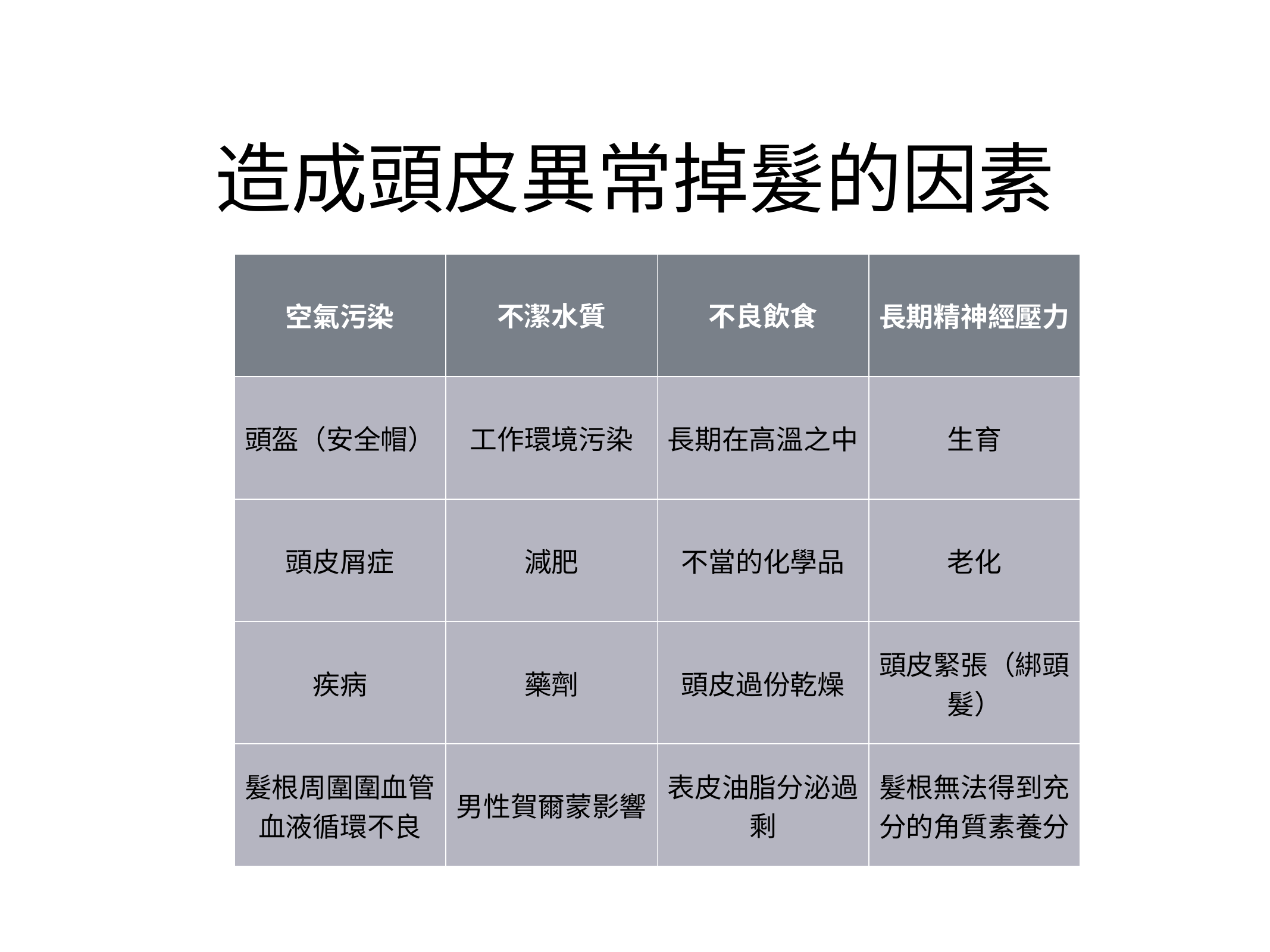

# 造成頭皮異常掉髮的因素
| 空氣污染 | 不潔水質 | 不良飲食 | 長期精神經壓力 |
| --- | --- | --- | --- |
| 頭盔（安全帽） | 工作環境污染 | 長期在高溫之中 | 生育 |
| 頭皮屑症 | 減肥 | 不當的化學品 | 老化 |
| 疾病 | 藥劑 | 頭皮過份乾燥 | 頭皮緊張（綁頭髮） |
| 髮根周圍圍血管血液循環不良 | 男性賀爾蒙影響 | 表皮油脂分泌過剩 | 髮根無法得到充分的角質素養分 |